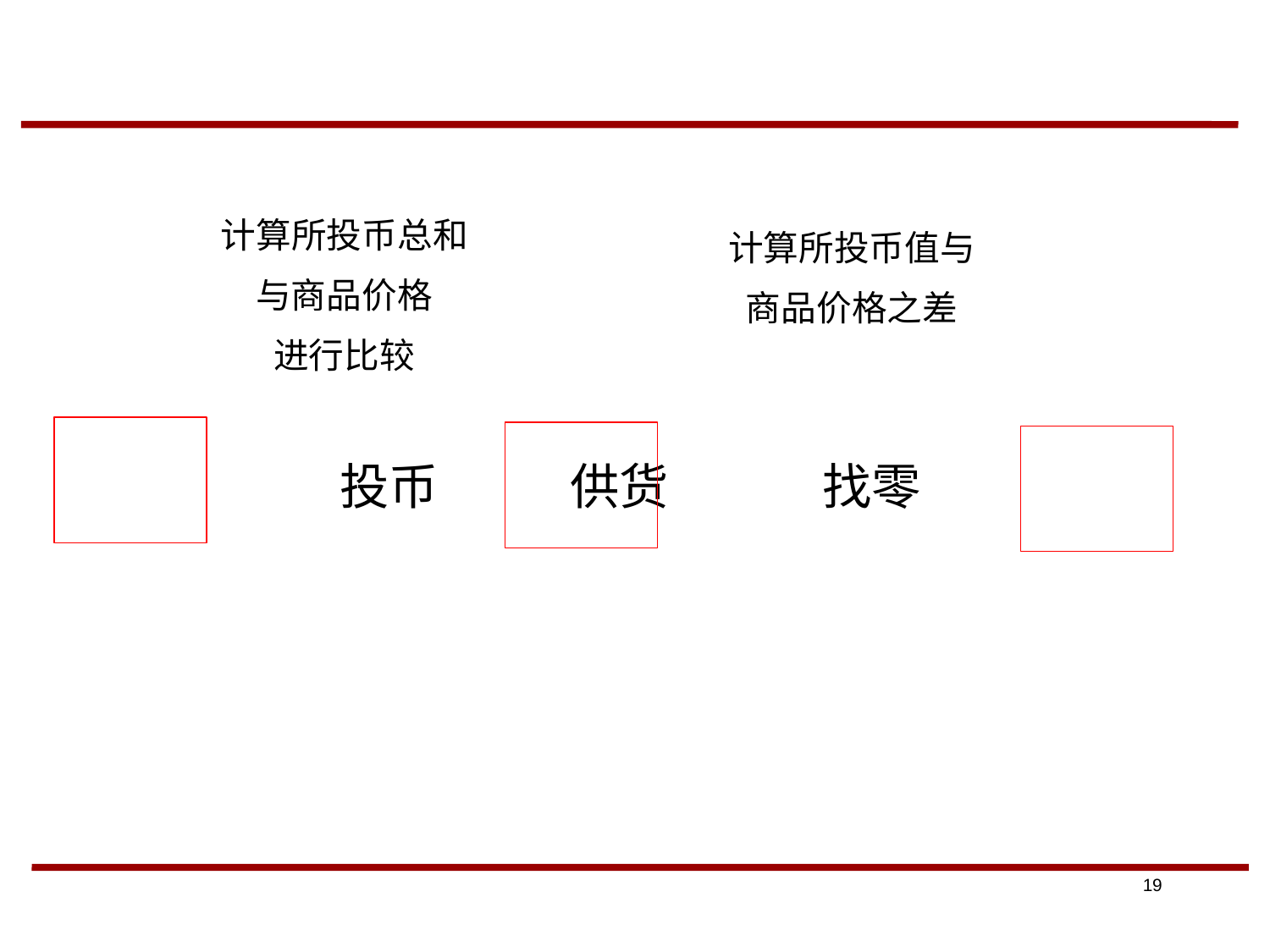

计算所投币总和
与商品价格
进行比较
计算所投币值与
商品价格之差

投币            供货              找零